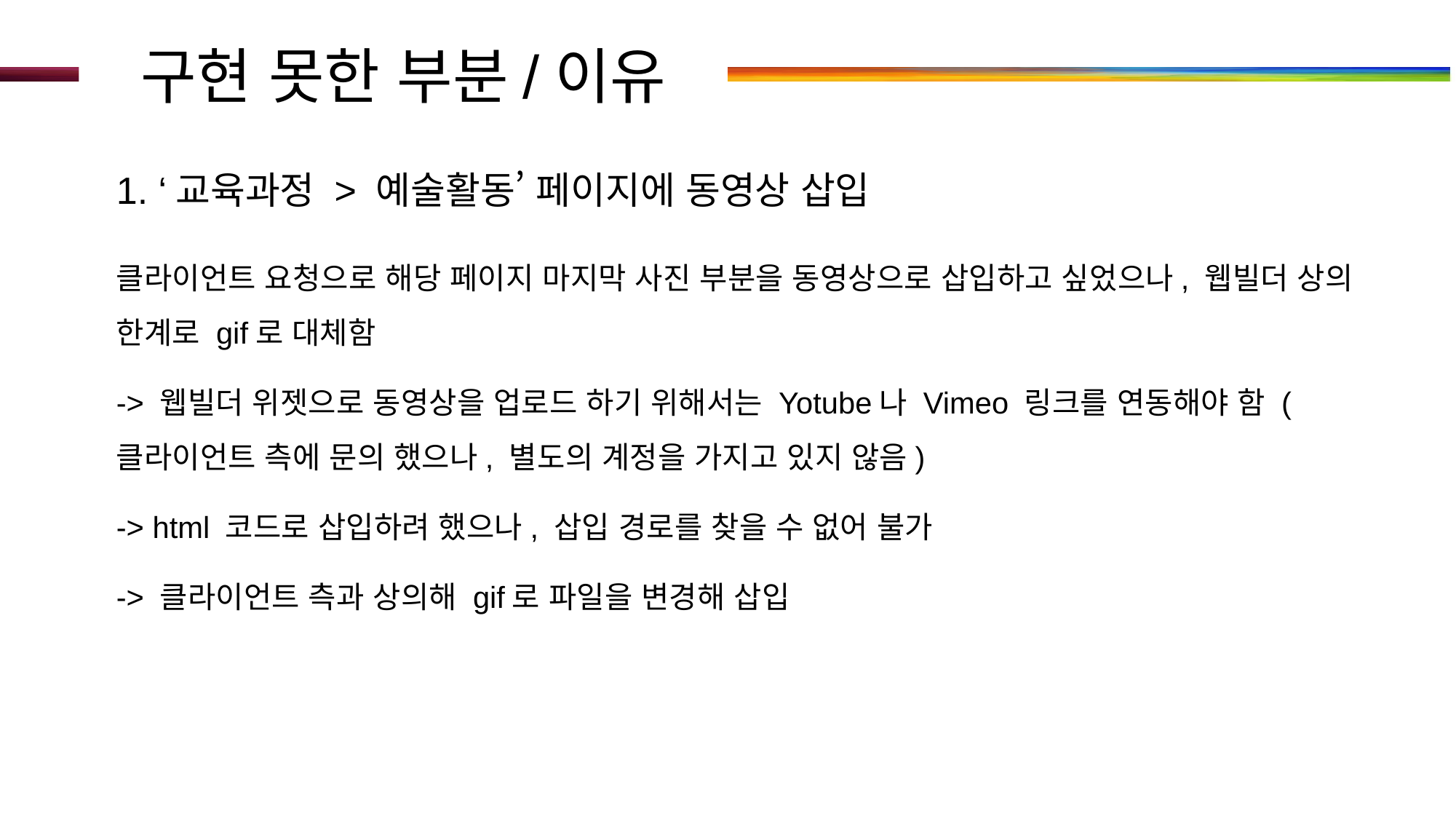

구현 못한 부분/이유
1. ‘교육과정 > 예술활동’ 페이지에 동영상 삽입
클라이언트 요청으로 해당 페이지 마지막 사진 부분을 동영상으로 삽입하고 싶었으나, 웹빌더 상의 한계로 gif로 대체함
-> 웹빌더 위젯으로 동영상을 업로드 하기 위해서는 Yotube나 Vimeo 링크를 연동해야 함 (클라이언트 측에 문의 했으나, 별도의 계정을 가지고 있지 않음)
-> html 코드로 삽입하려 했으나, 삽입 경로를 찾을 수 없어 불가
-> 클라이언트 측과 상의해 gif로 파일을 변경해 삽입